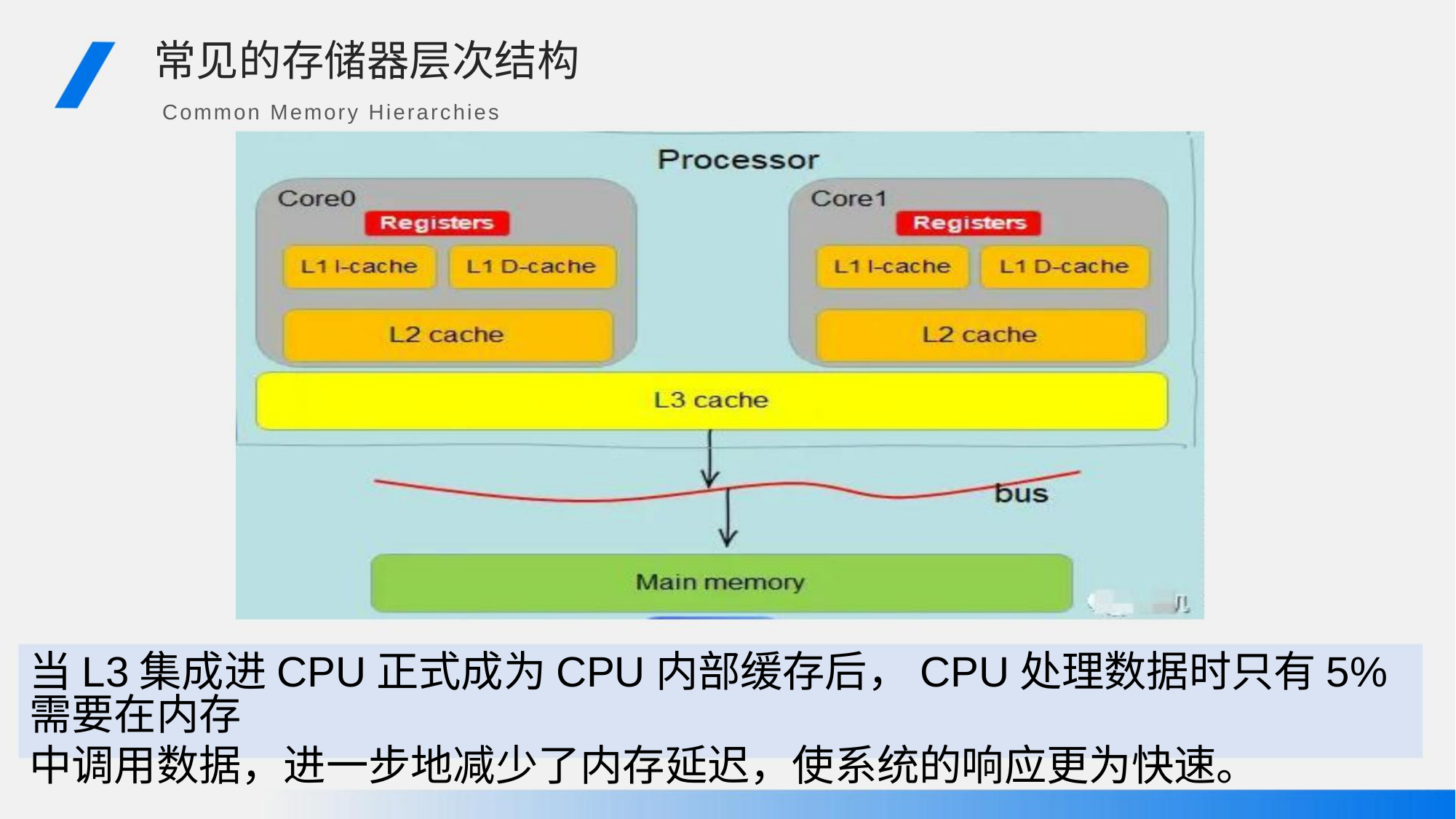

常见的存储器层次结构
Common Memory Hierarchies
当L3集成进CPU正式成为CPU内部缓存后，CPU处理数据时只有5%需要在内存
中调用数据，进一步地减少了内存延迟，使系统的响应更为快速。